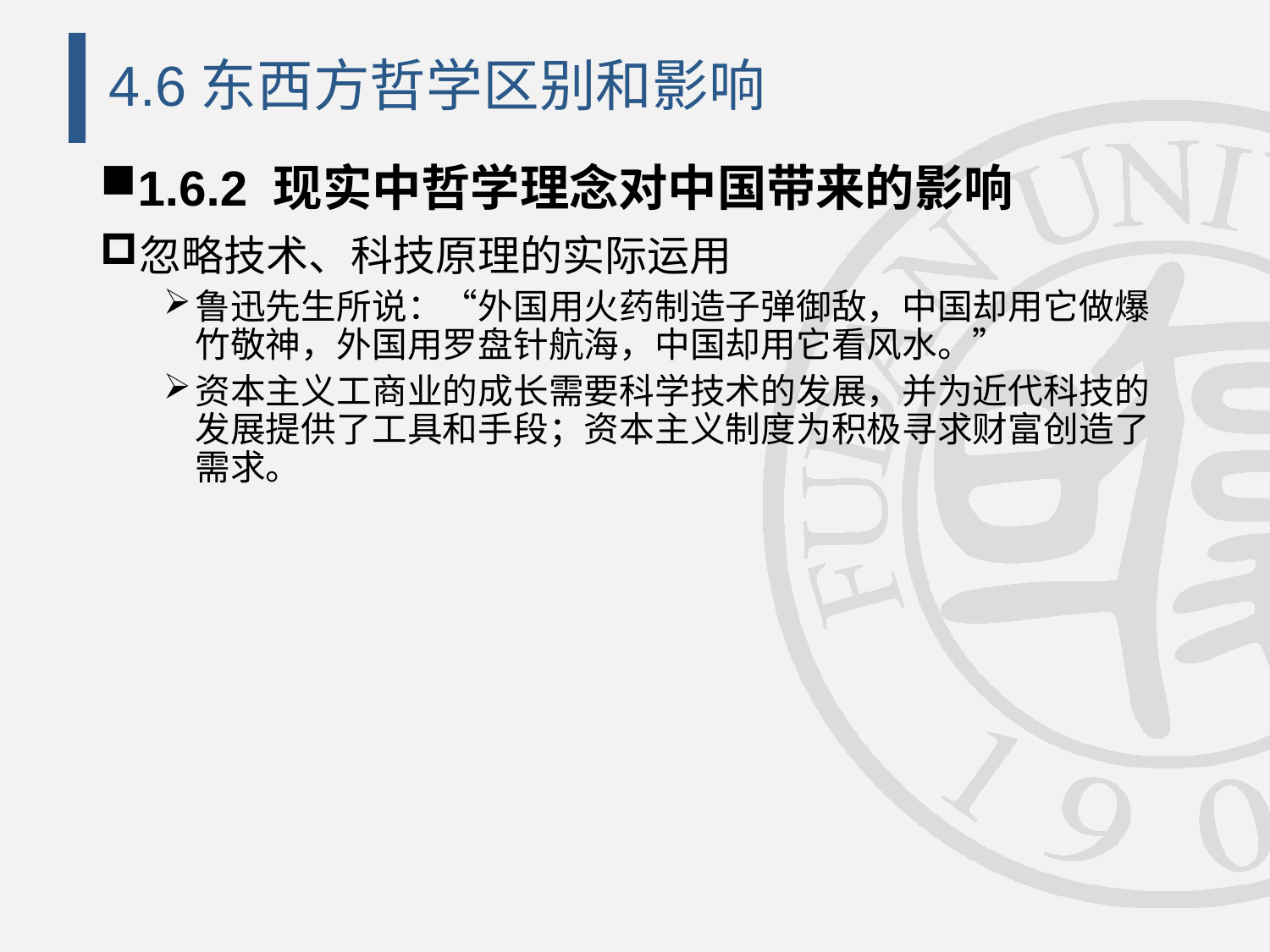

# 4.6东西方哲学区别和影响
1.6.2 现实中哲学理念对中国带来的影响
忽略技术、科技原理的实际运用
鲁迅先生所说：“外国用火药制造子弹御敌，中国却用它做爆竹敬神，外国用罗盘针航海，中国却用它看风水。”
资本主义工商业的成长需要科学技术的发展，并为近代科技的发展提供了工具和手段；资本主义制度为积极寻求财富创造了需求。